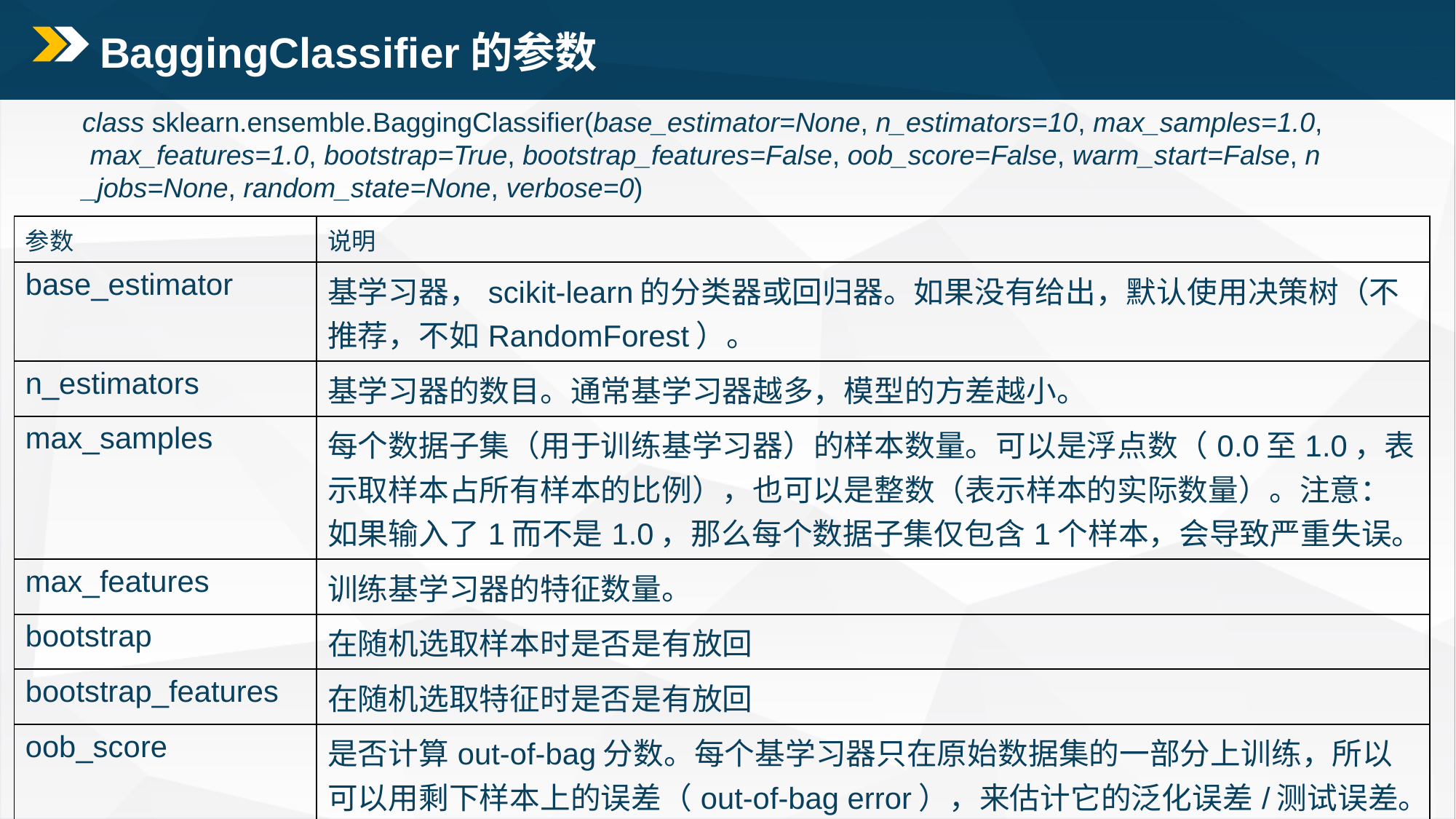

# BaggingClassifier的参数
class sklearn.ensemble.BaggingClassifier(base_estimator=None, n_estimators=10, max_samples=1.0, max_features=1.0, bootstrap=True, bootstrap_features=False, oob_score=False, warm_start=False, n_jobs=None, random_state=None, verbose=0)
| 参数 | 说明 |
| --- | --- |
| base\_estimator | 基学习器，scikit-learn的分类器或回归器。如果没有给出，默认使用决策树（不推荐，不如RandomForest）。 |
| n\_estimators | 基学习器的数目。通常基学习器越多，模型的方差越小。 |
| max\_samples | 每个数据子集（用于训练基学习器）的样本数量。可以是浮点数（0.0至1.0，表示取样本占所有样本的比例），也可以是整数（表示样本的实际数量）。注意：如果输入了1而不是1.0，那么每个数据子集仅包含1个样本，会导致严重失误。 |
| max\_features | 训练基学习器的特征数量。 |
| bootstrap | 在随机选取样本时是否是有放回 |
| bootstrap\_features | 在随机选取特征时是否是有放回 |
| oob\_score | 是否计算out-of-bag分数。每个基学习器只在原始数据集的一部分上训练，所以可以用剩下样本上的误差（out-of-bag error），来估计它的泛化误差/测试误差。 |
| warm\_start | 如果是True，在下一次使用fit方法时，向原有的模型再增加n\_estimators个新的基学习器。 |